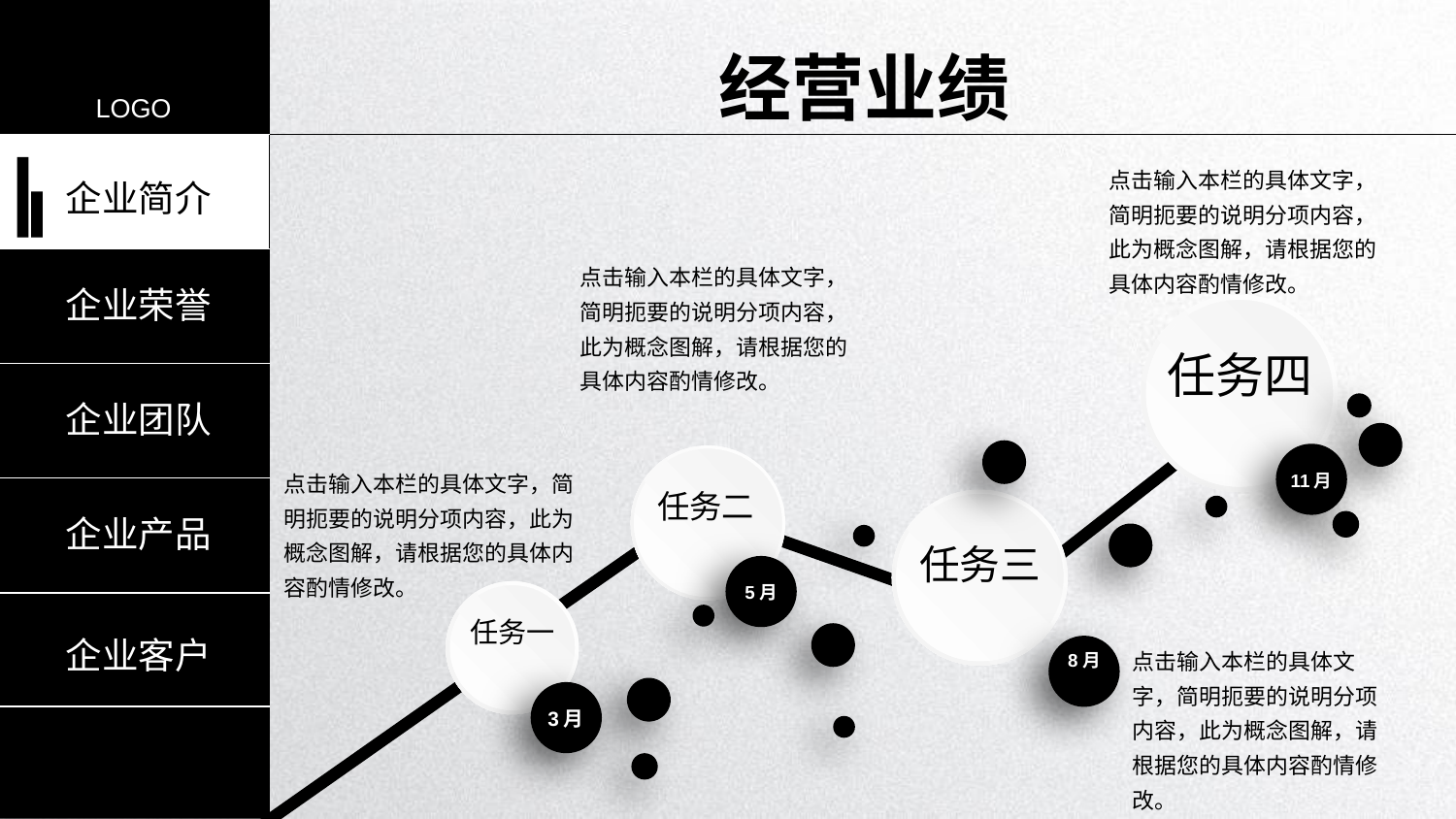

经营业绩
点击输入本栏的具体文字，简明扼要的说明分项内容，此为概念图解，请根据您的具体内容酌情修改。
点击输入本栏的具体文字，简明扼要的说明分项内容，此为概念图解，请根据您的具体内容酌情修改。

任务四

11月

任务二
点击输入本栏的具体文字，简明扼要的说明分项内容，此为概念图解，请根据您的具体内容酌情修改。

任务三

5月

任务一

点击输入本栏的具体文字，简明扼要的说明分项内容，此为概念图解，请根据您的具体内容酌情修改。

8月

3月